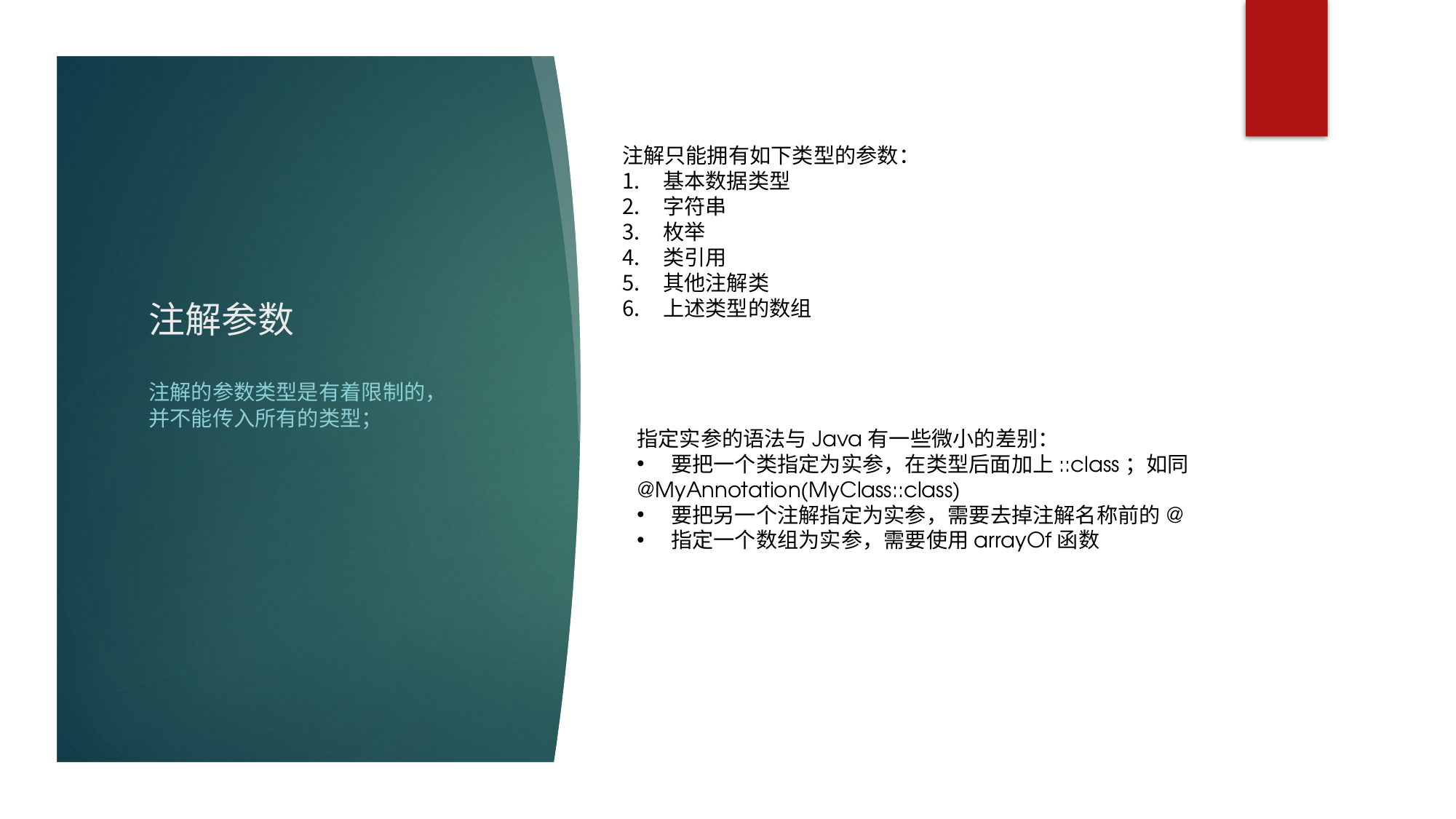

注解只能拥有如下类型的参数：
基本数据类型
字符串
枚举
类引用
其他注解类
上述类型的数组
# 注解参数
注解的参数类型是有着限制的，并不能传入所有的类型；
指定实参的语法与Java有一些微小的差别：
要把一个类指定为实参，在类型后面加上::class；如同
@MyAnnotation(MyClass::class)
要把另一个注解指定为实参，需要去掉注解名称前的@
指定一个数组为实参，需要使用arrayOf函数